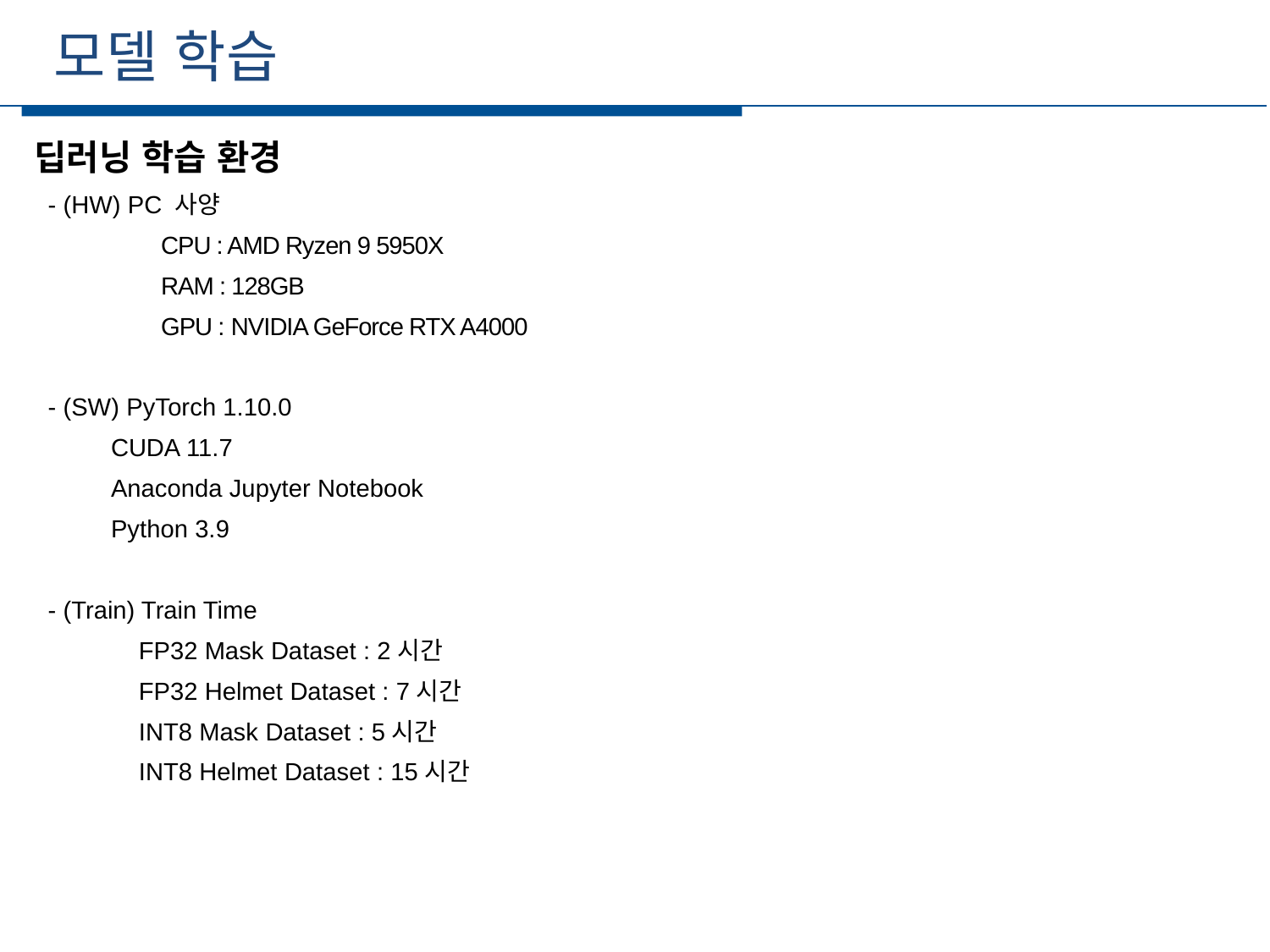

모델 학습
세부일정

딥러닝 학습 환경
  - (HW) PC 사양
 	CPU : AMD Ryzen 9 5950X
	RAM : 128GB
	GPU : NVIDIA GeForce RTX A4000
  - (SW) PyTorch 1.10.0
           CUDA 11.7
           Anaconda Jupyter Notebook
           Python 3.9

  - (Train) Train Time
               FP32 Mask Dataset : 2시간
               FP32 Helmet Dataset : 7시간
               INT8 Mask Dataset : 5시간
               INT8 Helmet Dataset : 15시간